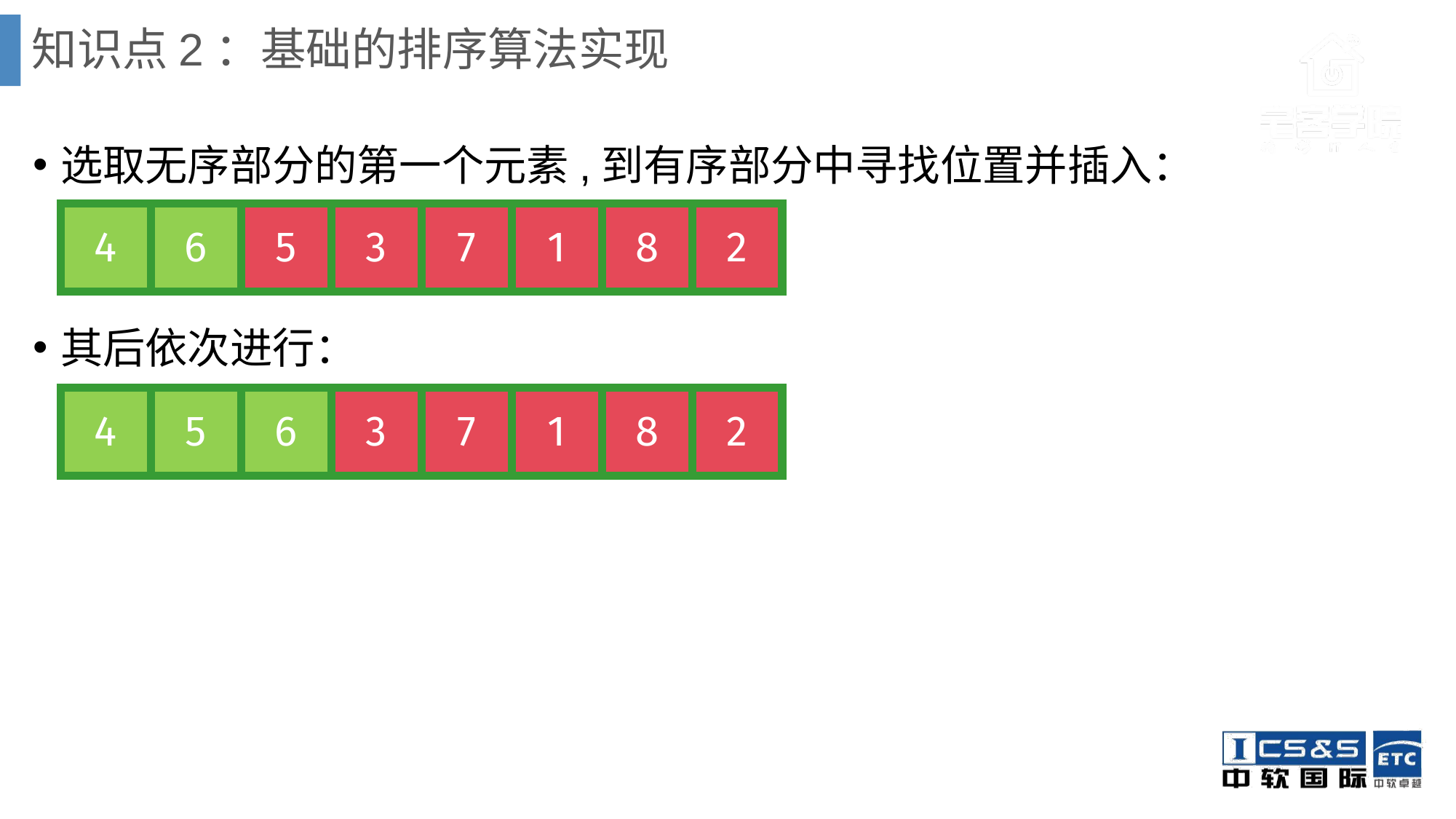

# 知识点2：基础的排序算法实现
选取无序部分的第一个元素,到有序部分中寻找位置并插入：

其后依次进行：

| 4 | 6 | 5 | 3 | 7 | 1 | 8 | 2 |
| --- | --- | --- | --- | --- | --- | --- | --- |
| 4 | 5 | 6 | 3 | 7 | 1 | 8 | 2 |
| --- | --- | --- | --- | --- | --- | --- | --- |